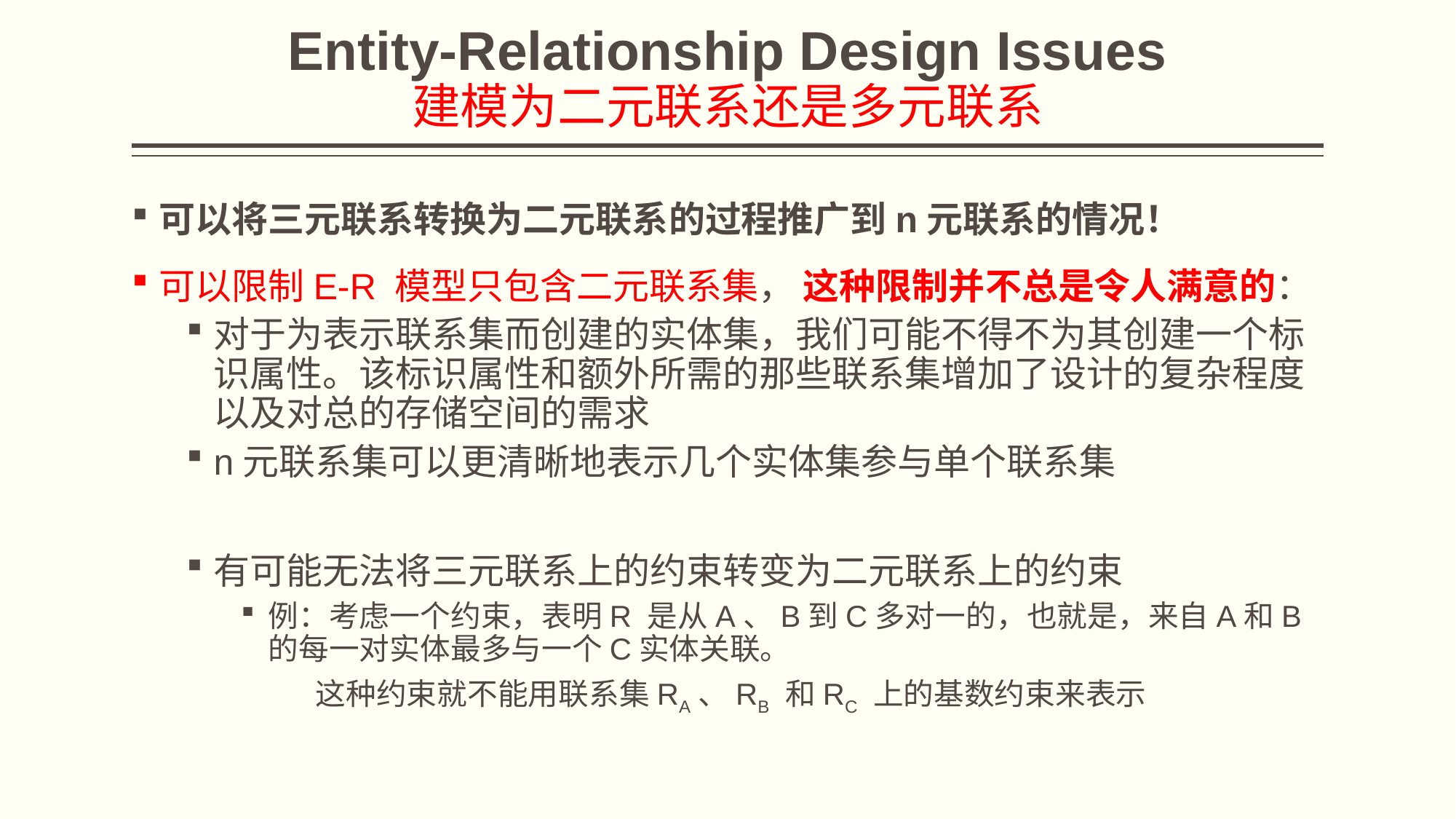

# Entity-Relationship Design Issues 建模为二元联系还是多元联系
可以将三元联系转换为二元联系的过程推广到n元联系的情况！
可以限制E-R 模型只包含二元联系集， 这种限制并不总是令人满意的：
对于为表示联系集而创建的实体集，我们可能不得不为其创建一个标识属性。该标识属性和额外所需的那些联系集增加了设计的复杂程度以及对总的存储空间的需求
n元联系集可以更清晰地表示几个实体集参与单个联系集

有可能无法将三元联系上的约束转变为二元联系上的约束
例：考虑一个约束，表明R 是从A、B到C多对一的，也就是，来自A和B的每一对实体最多与一个C实体关联。
          这种约束就不能用联系集RA、RB 和RC 上的基数约束来表示